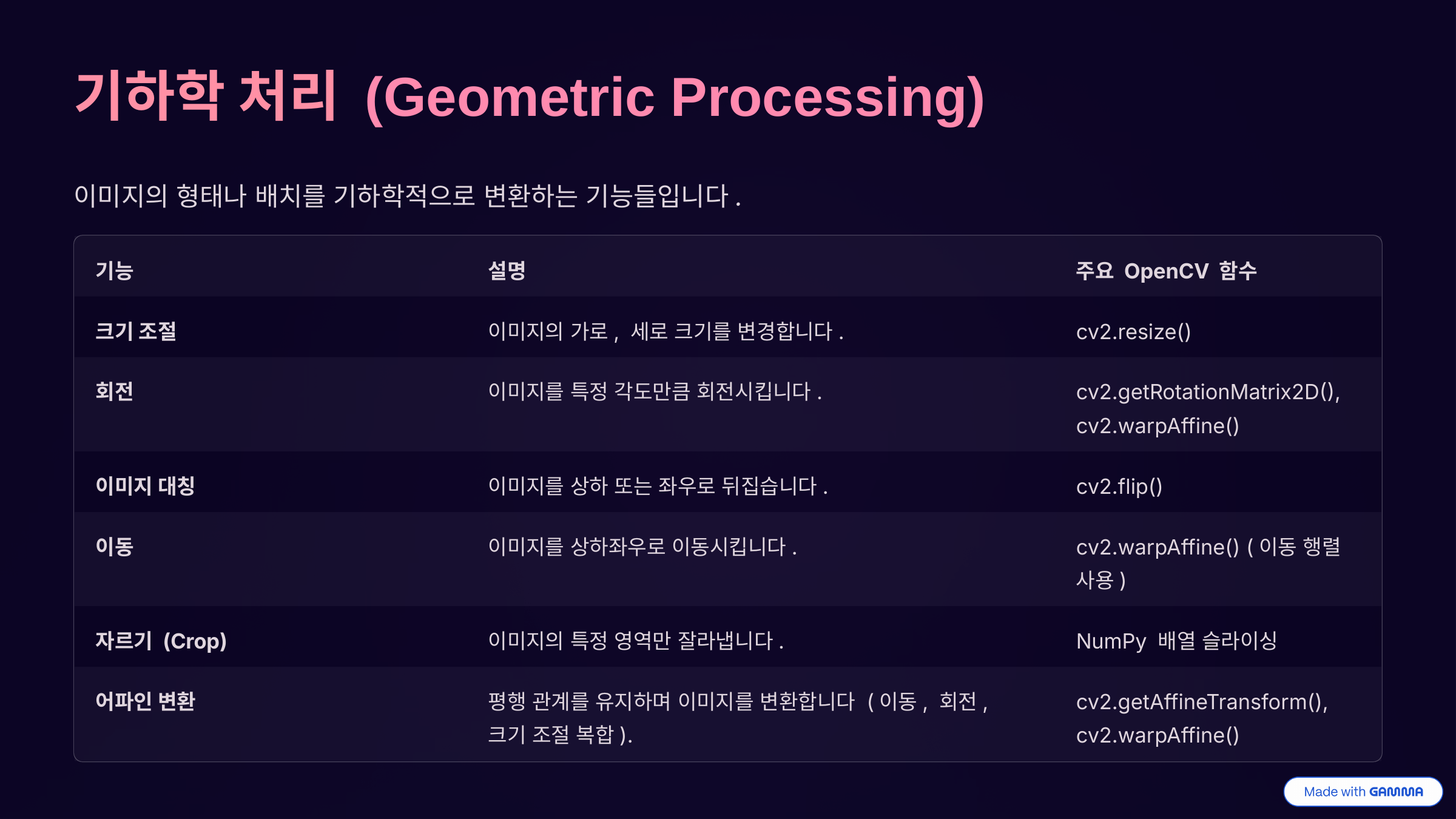

기하학 처리 (Geometric Processing)
이미지의 형태나 배치를 기하학적으로 변환하는 기능들입니다.

기능
설명
주요 OpenCV 함수

크기 조절
이미지의 가로, 세로 크기를 변경합니다.
cv2.resize()

회전
이미지를 특정 각도만큼 회전시킵니다.
cv2.getRotationMatrix2D(), cv2.warpAffine()

이미지 대칭
이미지를 상하 또는 좌우로 뒤집습니다.
cv2.flip()

이동
이미지를 상하좌우로 이동시킵니다.
cv2.warpAffine() (이동 행렬 사용)

자르기 (Crop)
이미지의 특정 영역만 잘라냅니다.
NumPy 배열 슬라이싱

어파인 변환
평행 관계를 유지하며 이미지를 변환합니다 (이동, 회전, 크기 조절 복합).
cv2.getAffineTransform(), cv2.warpAffine()